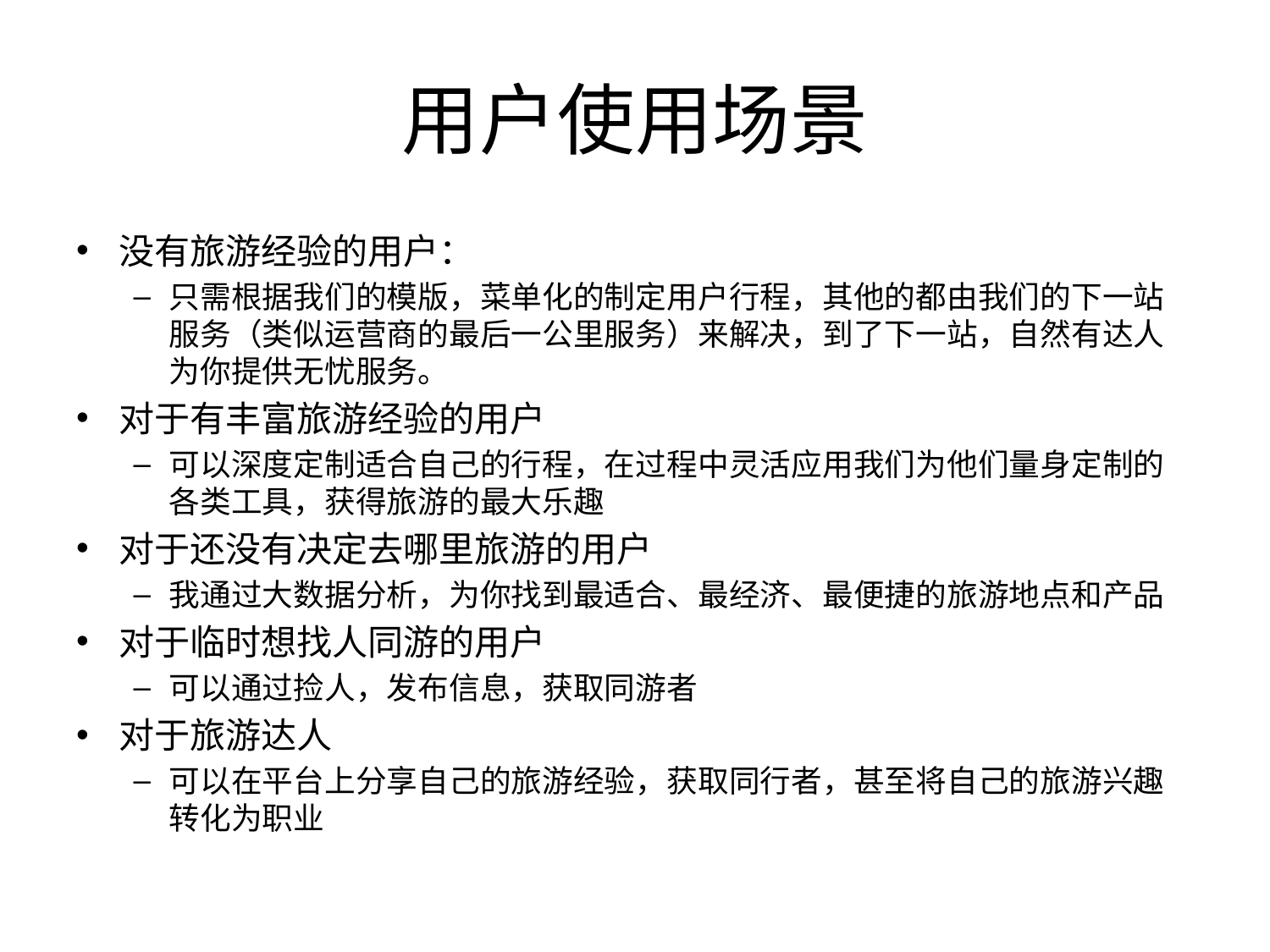

# 用户使用场景
没有旅游经验的用户：
只需根据我们的模版，菜单化的制定用户行程，其他的都由我们的下一站服务（类似运营商的最后一公里服务）来解决，到了下一站，自然有达人为你提供无忧服务。
对于有丰富旅游经验的用户
可以深度定制适合自己的行程，在过程中灵活应用我们为他们量身定制的各类工具，获得旅游的最大乐趣
对于还没有决定去哪里旅游的用户
我通过大数据分析，为你找到最适合、最经济、最便捷的旅游地点和产品
对于临时想找人同游的用户
可以通过捡人，发布信息，获取同游者
对于旅游达人
可以在平台上分享自己的旅游经验，获取同行者，甚至将自己的旅游兴趣转化为职业